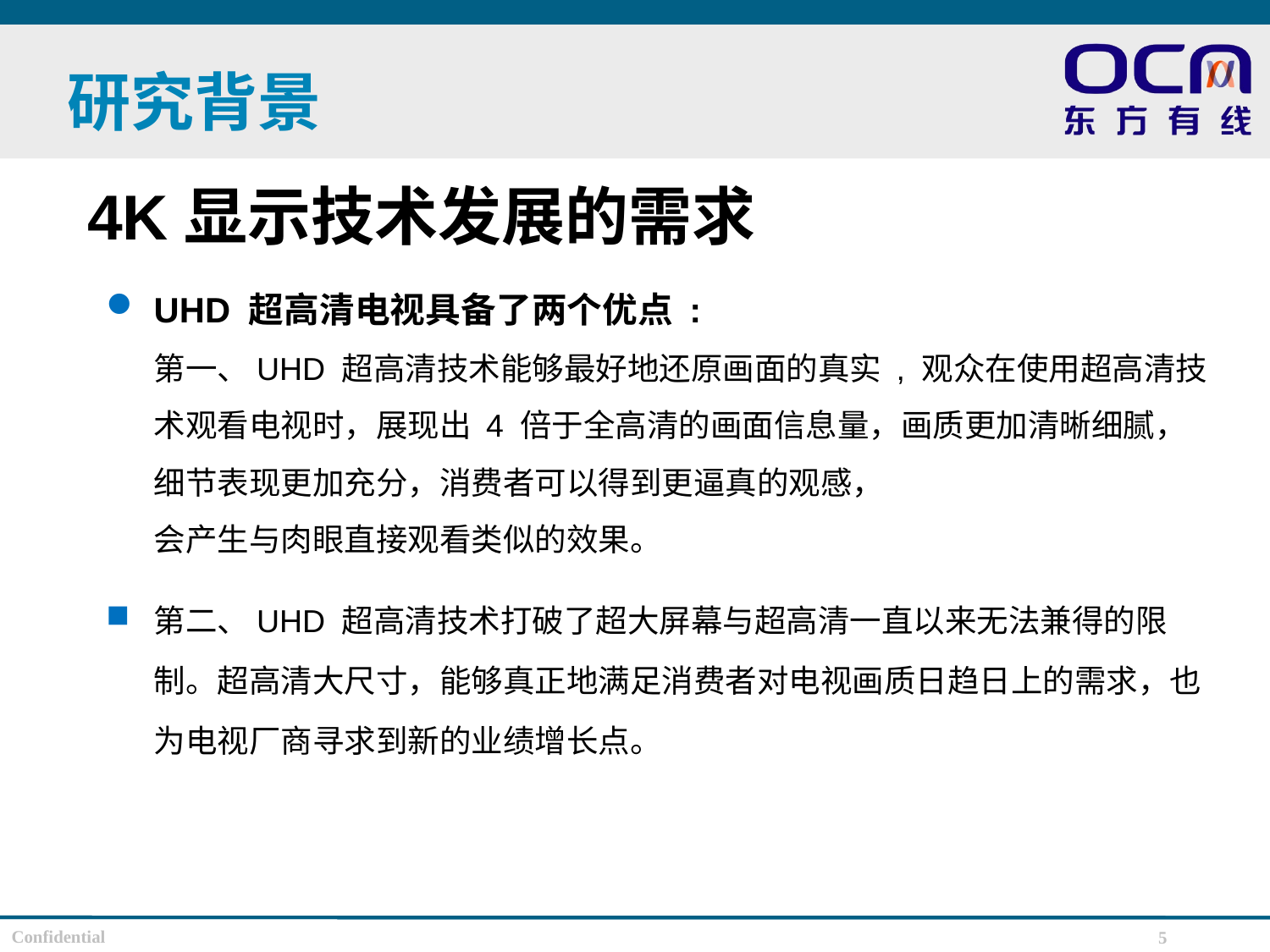

研究背景

4K显示技术发展的需求
UHD 超高清电视具备了两个优点 :
第一、UHD 超高清技术能够最好地还原画面的真实 , 观众在使用超高清技术观看电视时，展现出 4 倍于全高清的画面信息量，画质更加清晰细腻，细节表现更加充分，消费者可以得到更逼真的观感，
会产生与肉眼直接观看类似的效果。
第二、UHD 超高清技术打破了超大屏幕与超高清一直以来无法兼得的限制。超高清大尺寸，能够真正地满足消费者对电视画质日趋日上的需求，也为电视厂商寻求到新的业绩增长点。